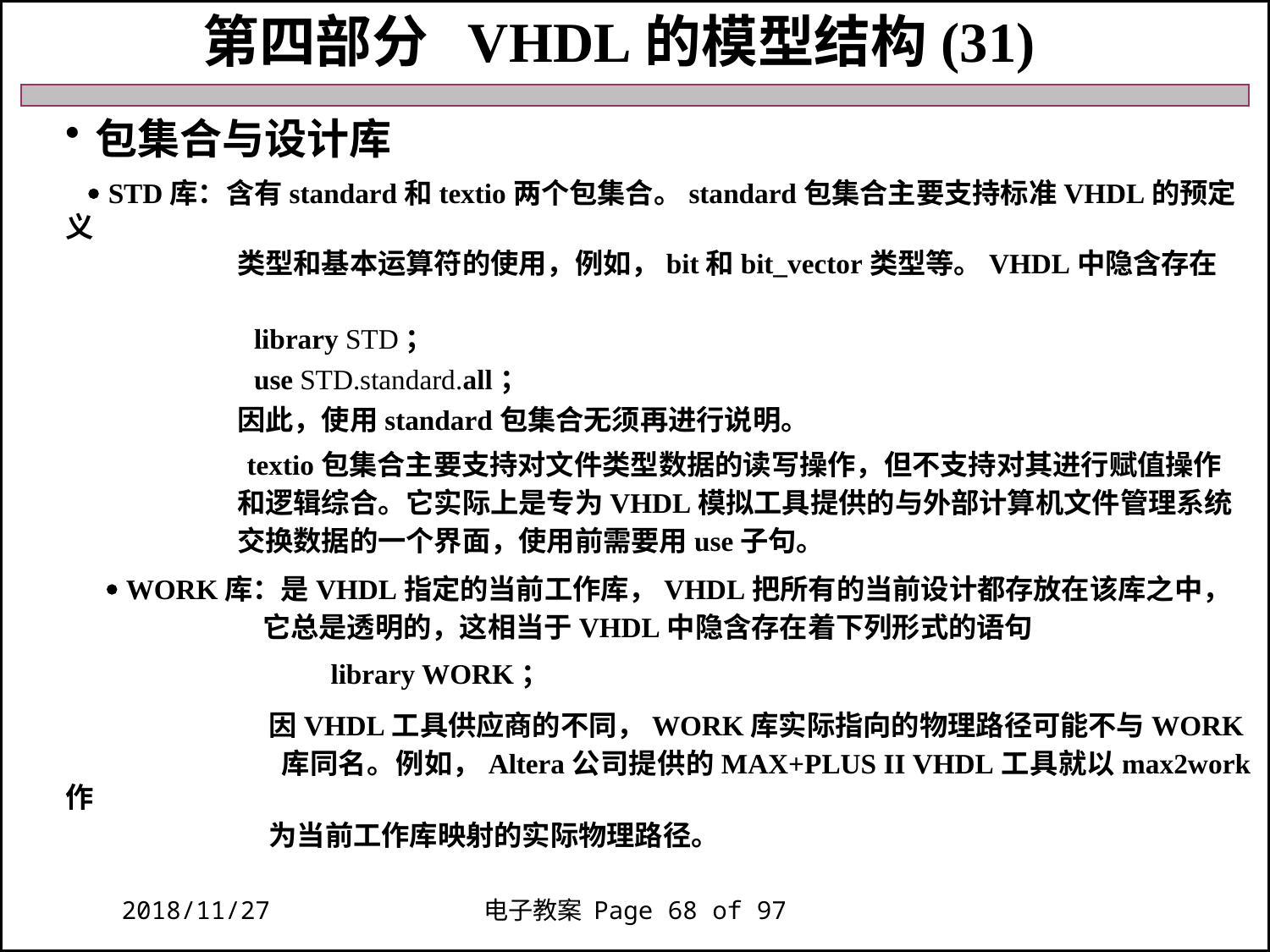

第四部分  VHDL的模型结构(31)

包集合与设计库
   • STD库：含有standard和textio两个包集合。standard包集合主要支持标准VHDL的预定义
                          类型和基本运算符的使用，例如，bit和bit_vector类型等。VHDL中隐含存在
                           library STD；
                           use STD.standard.all；
                          因此，使用standard包集合无须再进行说明。
                          textio包集合主要支持对文件类型数据的读写操作，但不支持对其进行赋值操作
                          和逻辑综合。它实际上是专为VHDL模拟工具提供的与外部计算机文件管理系统
                          交换数据的一个界面，使用前需要用use子句。
      • WORK库：是VHDL指定的当前工作库，VHDL把所有的当前设计都存放在该库之中，
                              它总是透明的，这相当于VHDL中隐含存在着下列形式的语句
                                      library WORK；
                               因VHDL工具供应商的不同，WORK库实际指向的物理路径可能不与WORK
                               库同名。例如，Altera公司提供的MAX+PLUS II VHDL工具就以max2work作
                               为当前工作库映射的实际物理路径。

2018/11/27
电子教案 Page 68 of 97